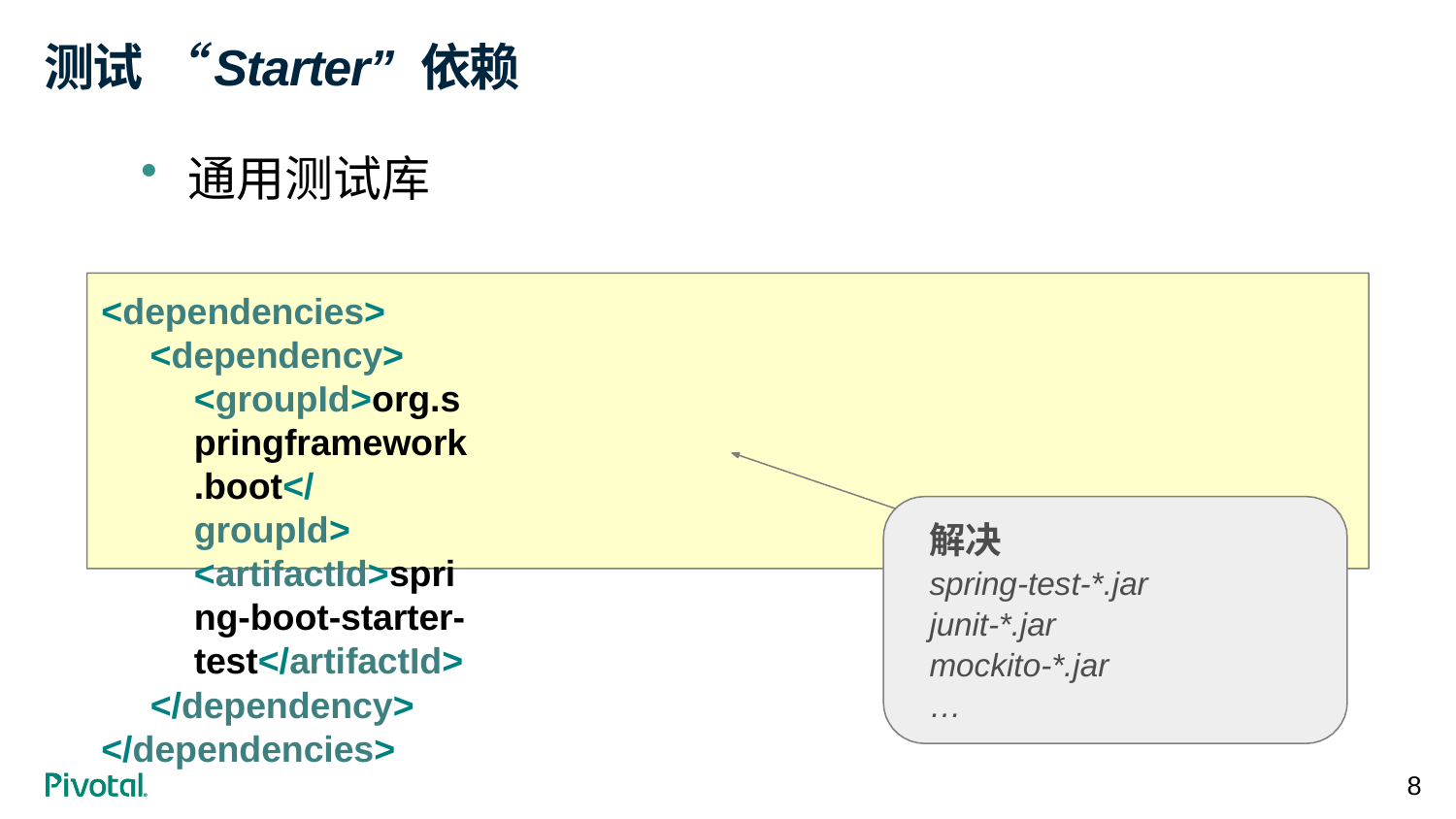

# 测试 “Starter” 依赖
通用测试库

<dependencies>
<dependency>
<groupId>org.springframework.boot</groupId>
<artifactId>spring-boot-starter-test</artifactId>
</dependency>
</dependencies>

解决
spring-test-*.jar
junit-*.jar
mockito-*.jar
…
8